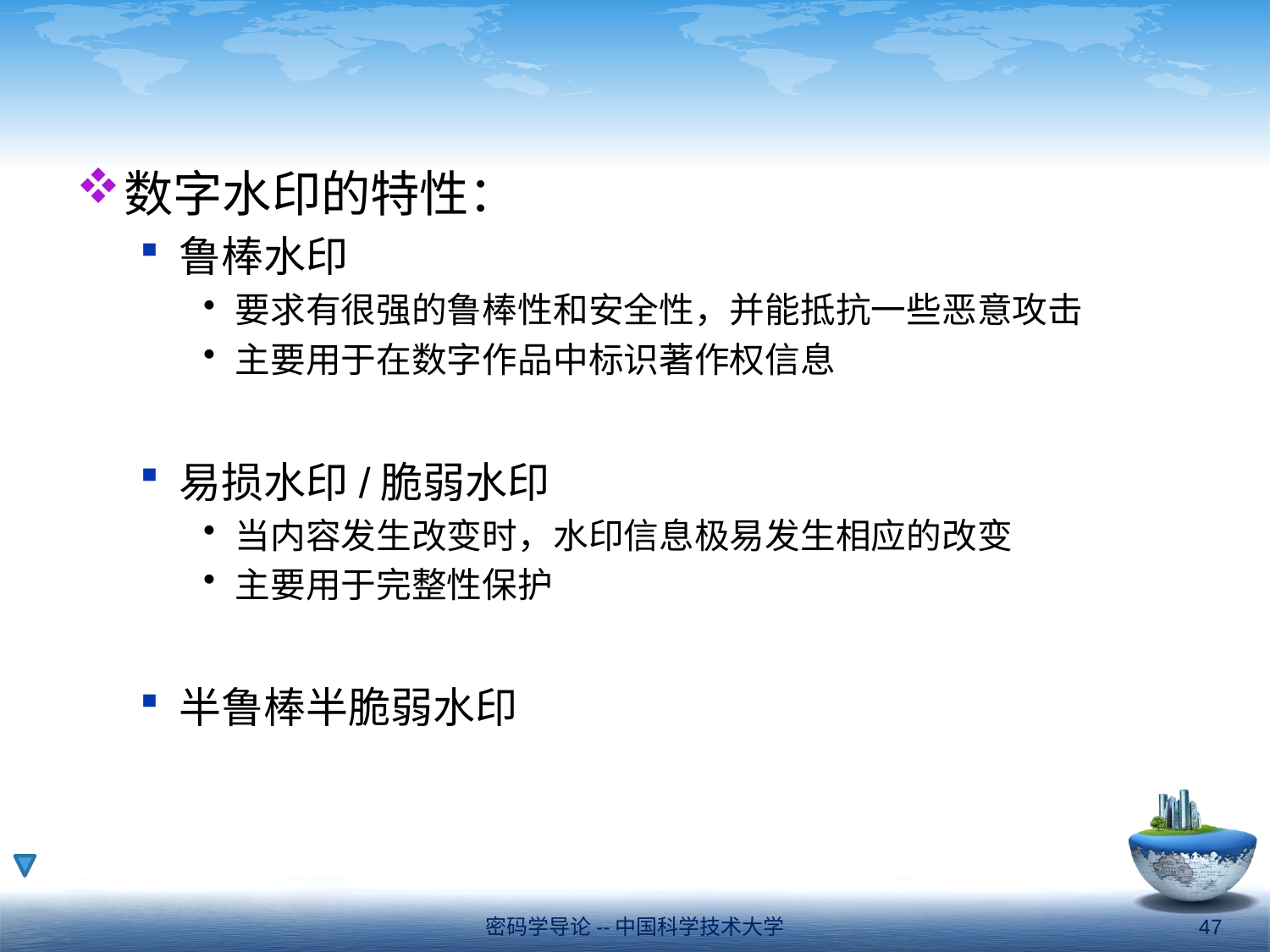

#
数字水印的特性：
鲁棒水印
要求有很强的鲁棒性和安全性，并能抵抗一些恶意攻击
主要用于在数字作品中标识著作权信息

易损水印/脆弱水印
当内容发生改变时，水印信息极易发生相应的改变
主要用于完整性保护

半鲁棒半脆弱水印

密码学导论--中国科学技术大学
47